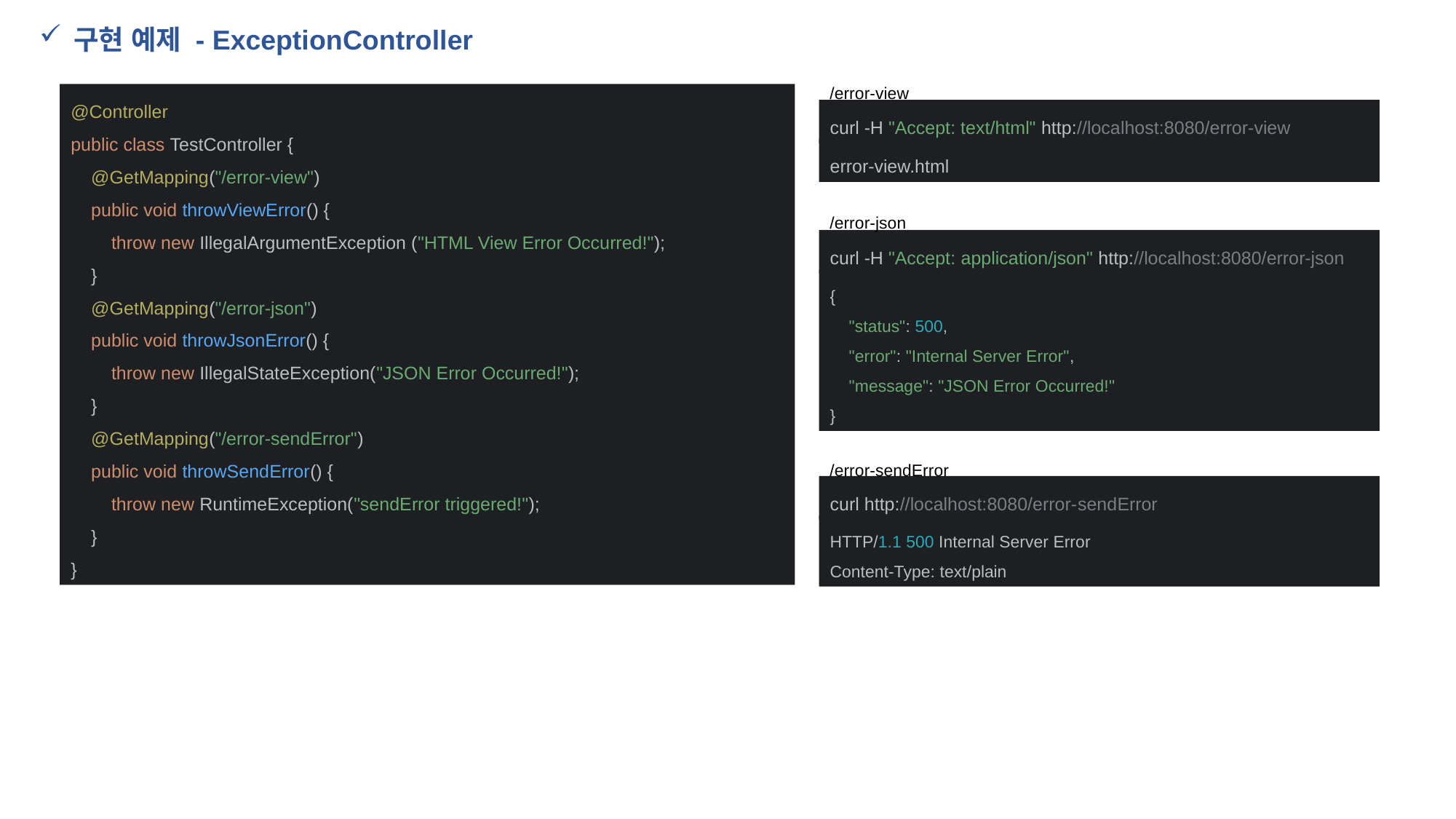

구현 예제 - ExceptionController
/error-view
@Controller
public class TestController {
    @GetMapping("/error-view")
    public void throwViewError() {
        throw new IllegalArgumentException ("HTML View Error Occurred!");
    }
    @GetMapping("/error-json")
    public void throwJsonError() {
        throw new IllegalStateException("JSON Error Occurred!");
    }
    @GetMapping("/error-sendError")
    public void throwSendError() {
        throw new RuntimeException("sendError triggered!");
    }
}
curl -H "Accept: text/html" http://localhost:8080/error-view
error-view.html
/error-json
curl -H "Accept: application/json" http://localhost:8080/error-json
{
    "status": 500,
    "error": "Internal Server Error",
    "message": "JSON Error Occurred!"
}
/error-sendError
curl http://localhost:8080/error-sendError
HTTP/1.1 500 Internal Server Error
Content-Type: text/plain